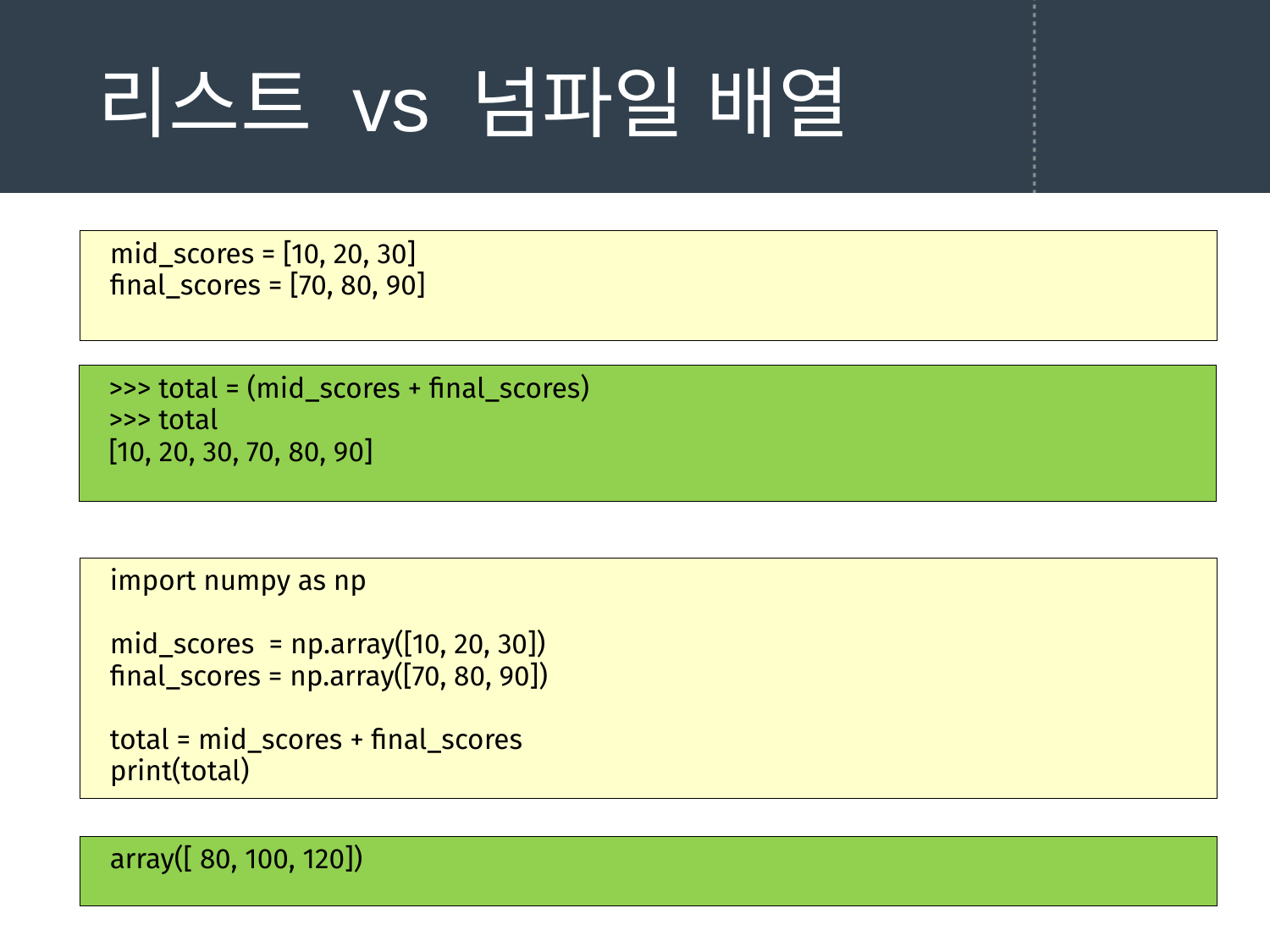

# 리스트 vs 넘파일 배열
mid_scores = [10, 20, 30]
final_scores = [70, 80, 90]

>>> total = (mid_scores + final_scores)
>>> total
[10, 20, 30, 70, 80, 90]
import numpy as np

mid_scores  = np.array([10, 20, 30])
final_scores = np.array([70, 80, 90])

total = mid_scores + final_scores
print(total)

array([ 80, 100, 120])